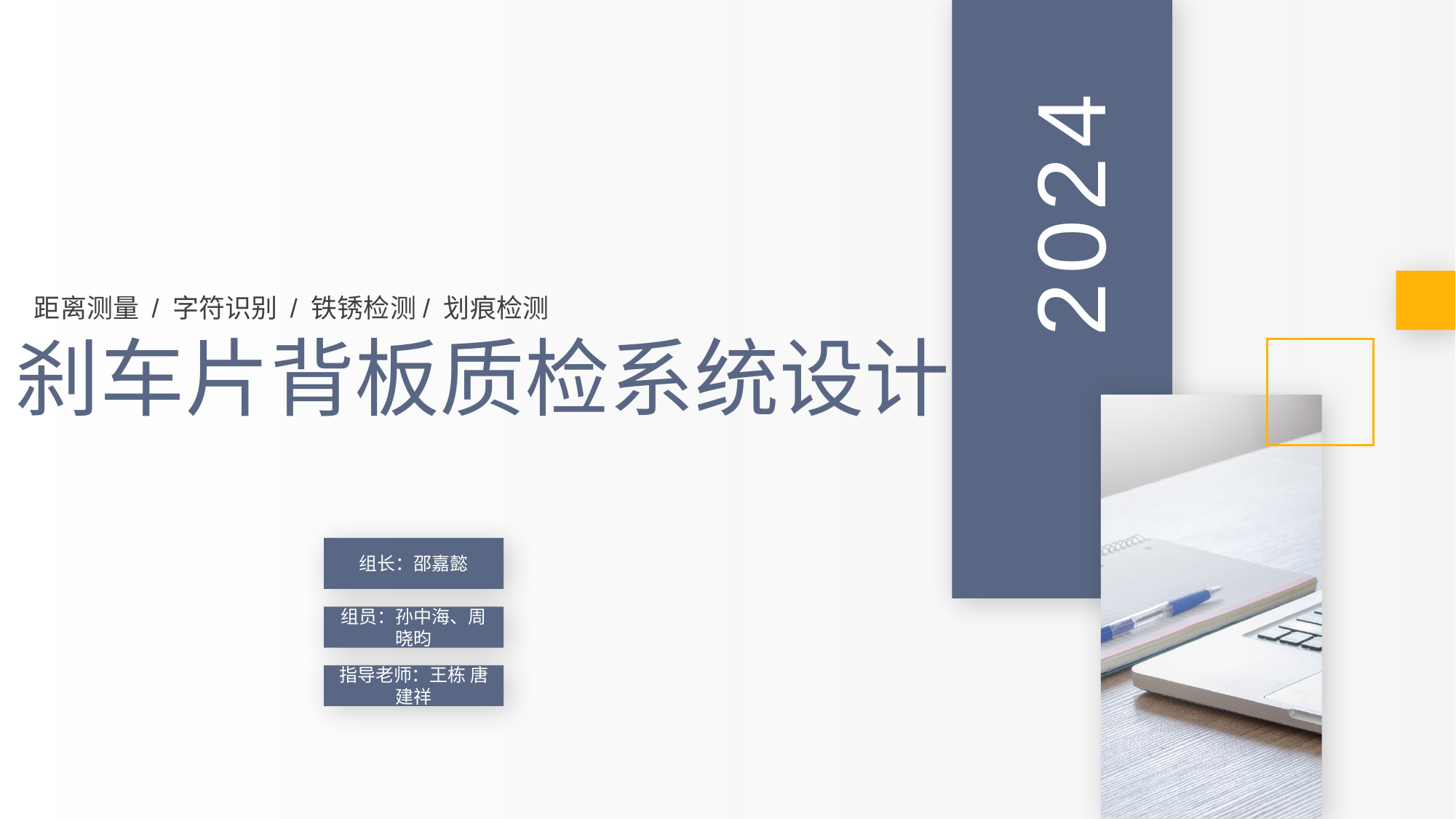

2024

距离测量 / 字符识别 / 铁锈检测/ 划痕检测
刹车片背板质检系统设计

组长：邵嘉懿
组员：孙中海、周晓昀
指导老师：王栋 唐建祥